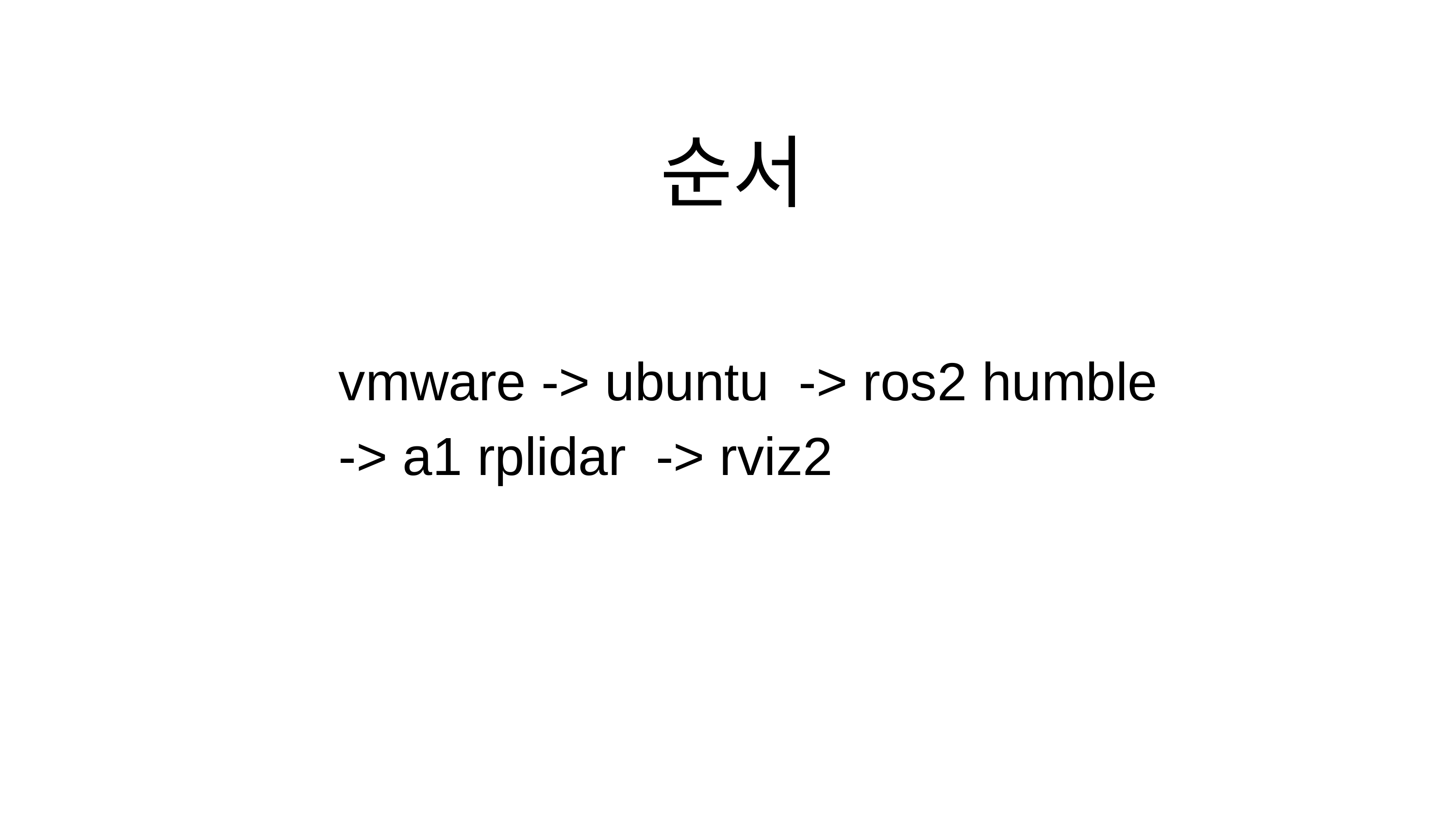

순서
vmware -> ubuntu  -> ros2 humble
-> a1 rplidar  -> rviz2